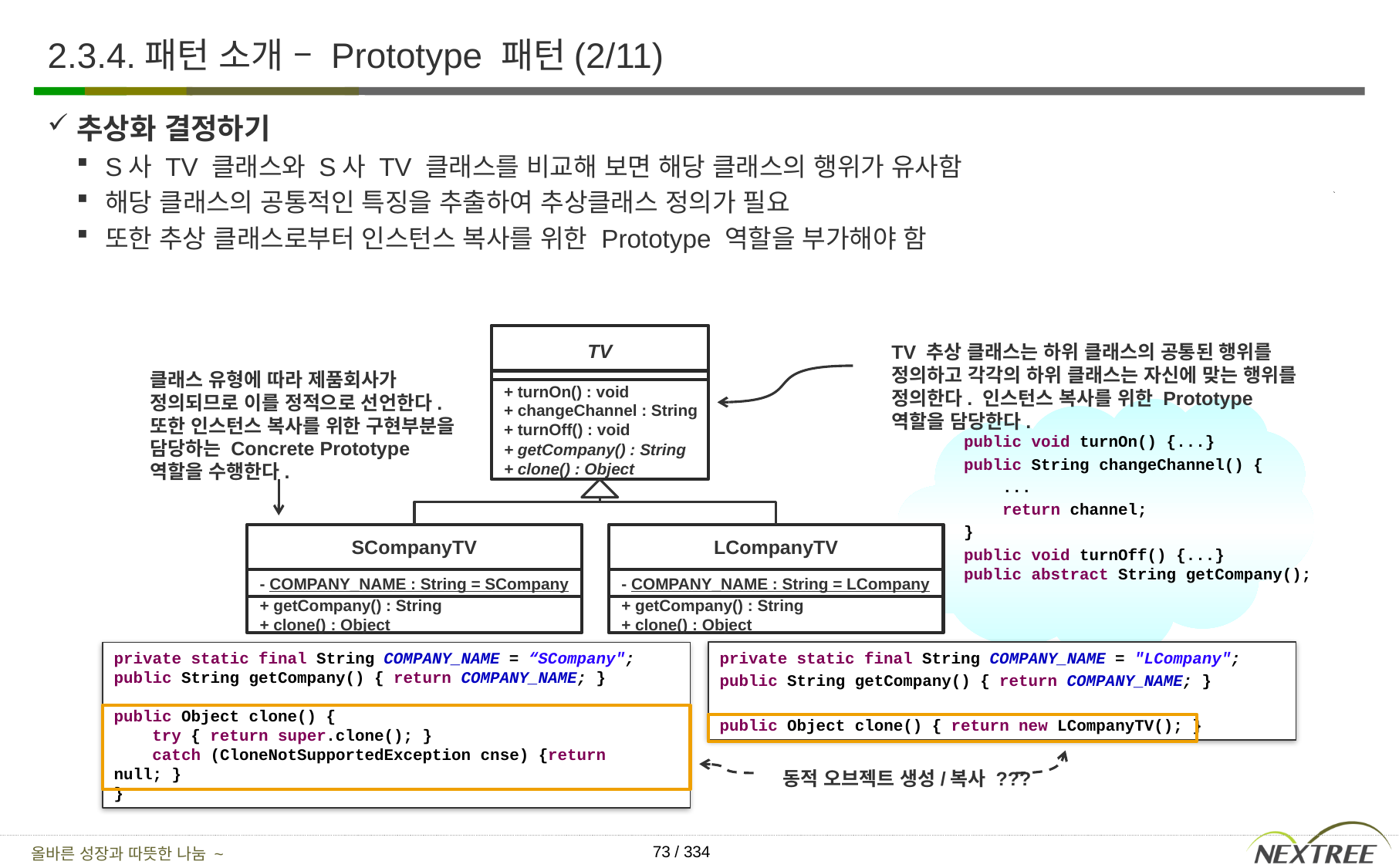

# 2.3.4.패턴 소개 – Prototype 패턴(2/11)
추상화 결정하기
S사 TV 클래스와 S사 TV 클래스를 비교해 보면 해당 클래스의 행위가 유사함
해당 클래스의 공통적인 특징을 추출하여 추상클래스 정의가 필요
또한 추상 클래스로부터 인스턴스 복사를 위한 Prototype 역할을 부가해야 함
TV
TV 추상 클래스는 하위 클래스의 공통된 행위를 정의하고 각각의 하위 클래스는 자신에 맞는 행위를 정의한다. 인스턴스 복사를 위한 Prototype 역할을 담당한다.

클래스 유형에 따라 제품회사가 정의되므로 이를 정적으로 선언한다. 또한 인스턴스 복사를 위한 구현부분을 담당하는 Concrete Prototype 역할을 수행한다.

+ turnOn() : void
+ changeChannel : String
+ turnOff() : void
+ getCompany() : String
+ clone() : Object

public void turnOn() {...}
public String changeChannel() {
    ...
    return channel;
}
public void turnOff() {...}
public abstract String getCompany();

SCompanyTV
LCompanyTV
- COMPANY_NAME : String = SCompany
- COMPANY_NAME : String = LCompany
+ getCompany() : String
+ clone() : Object
+ getCompany() : String
+ clone() : Object
private static final String COMPANY_NAME = "LCompany";
public String getCompany() { return COMPANY_NAME; }

public Object clone() { return new LCompanyTV(); }
private static final String COMPANY_NAME = “SCompany";
public String getCompany() { return COMPANY_NAME; }

public Object clone() {
    try { return super.clone(); }
    catch (CloneNotSupportedException cnse) {return null; }
}

동적 오브젝트 생성/복사 ???